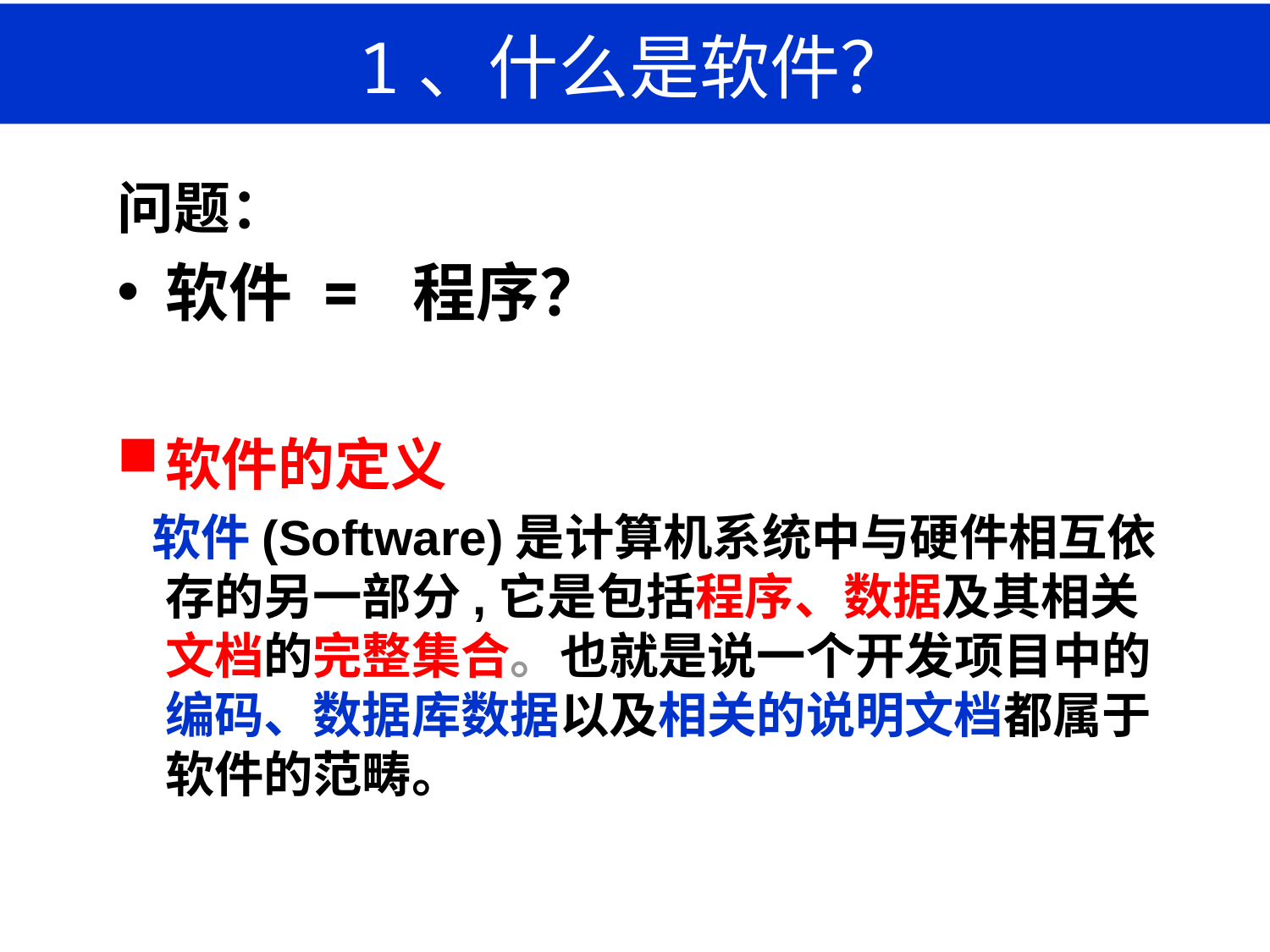

# 1、什么是软件？
问题：
软件 = 程序？

软件的定义
  软件(Software)是计算机系统中与硬件相互依存的另一部分,它是包括程序、数据及其相关文档的完整集合。也就是说一个开发项目中的编码、数据库数据以及相关的说明文档都属于软件的范畴。